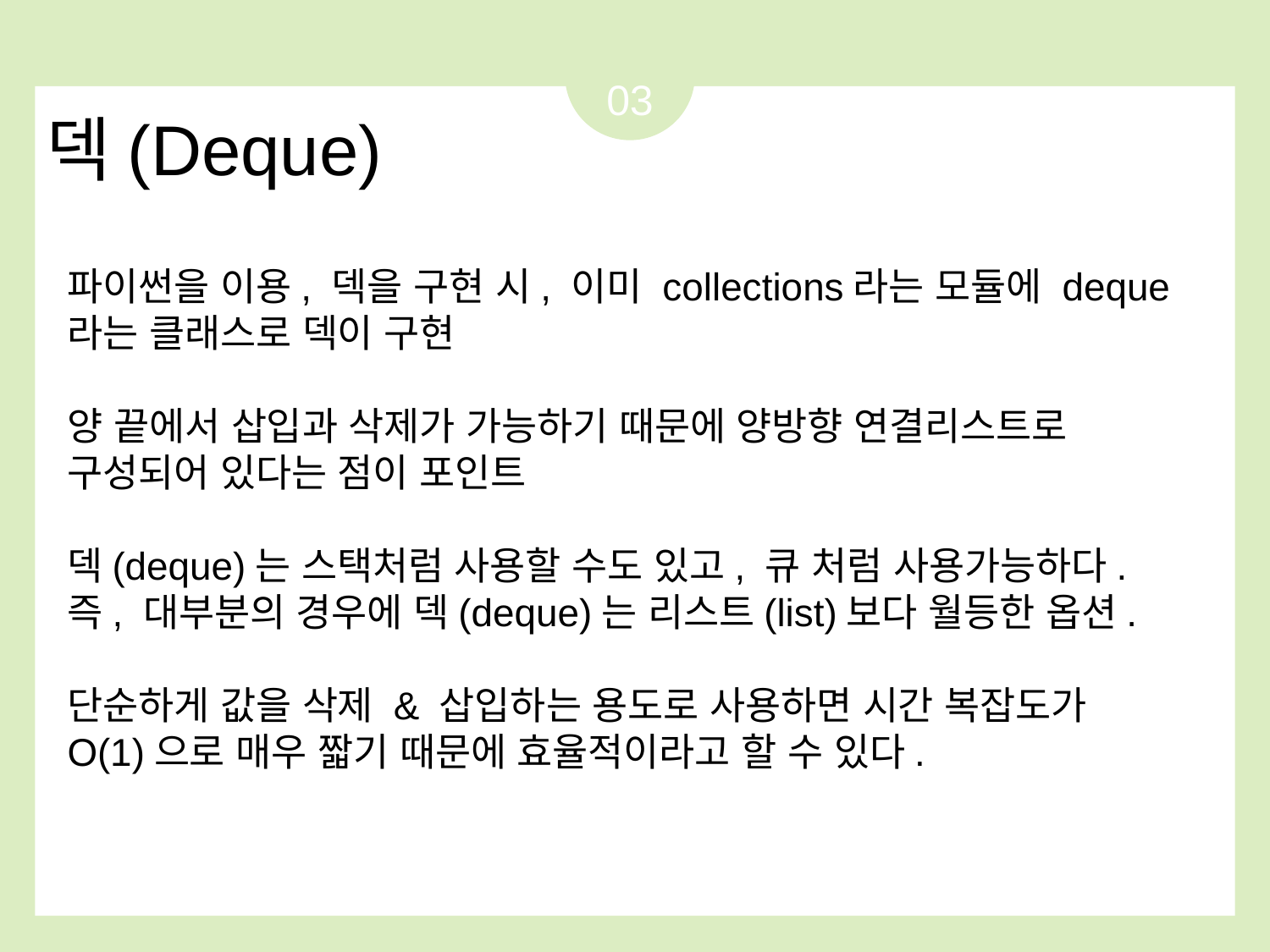

03

덱(Deque)
파이썬을 이용, 덱을 구현 시, 이미 collections라는 모듈에 deque라는 클래스로 덱이 구현

양 끝에서 삽입과 삭제가 가능하기 때문에 양방향 연결리스트로 구성되어 있다는 점이 포인트

덱(deque)는 스택처럼 사용할 수도 있고, 큐 처럼 사용가능하다.
즉, 대부분의 경우에 덱(deque)는 리스트(list)보다 월등한 옵션.

단순하게 값을 삭제 & 삽입하는 용도로 사용하면 시간 복잡도가 O(1)으로 매우 짧기 때문에 효율적이라고 할 수 있다.